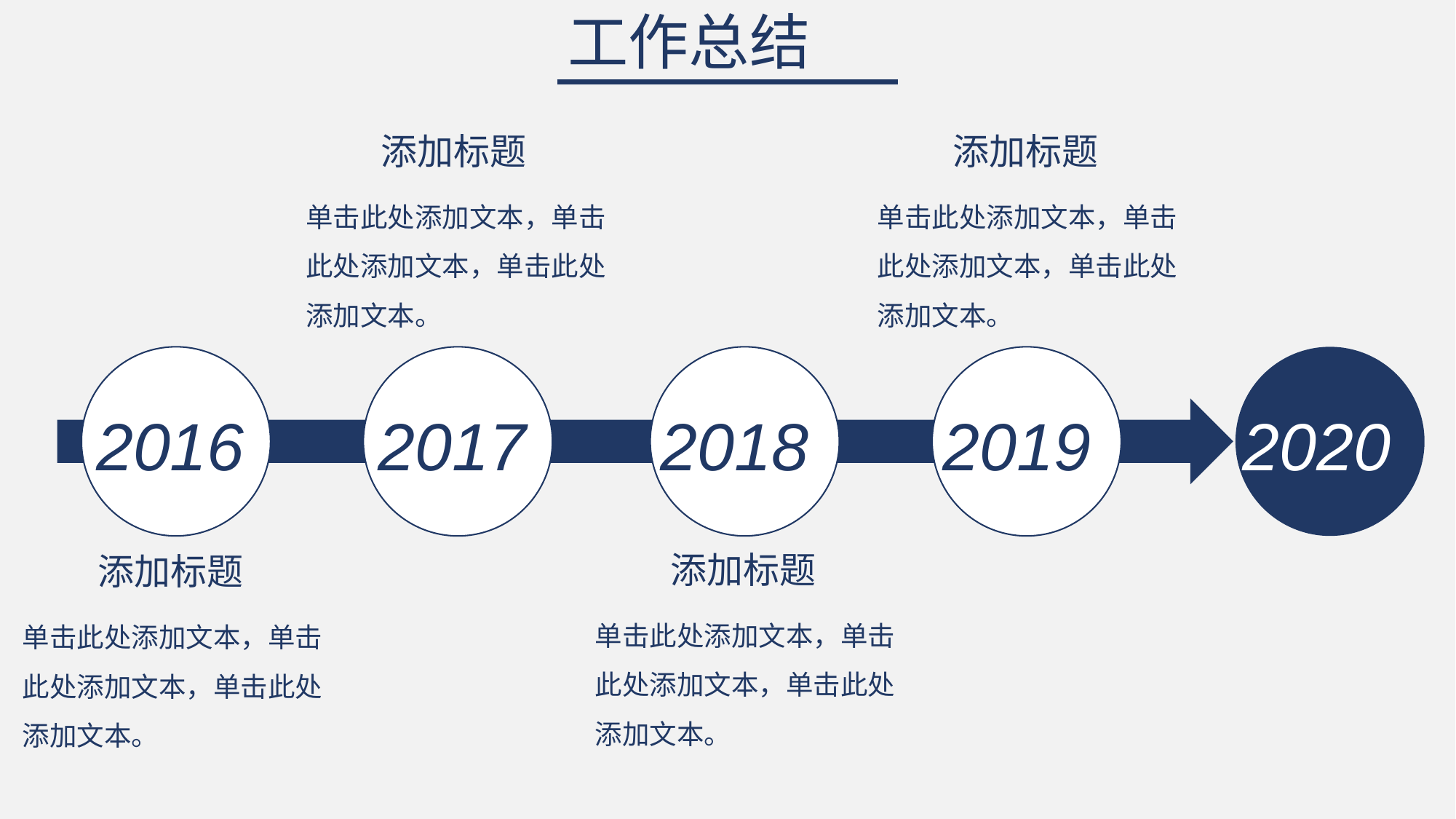

工作总结
添加标题
添加标题
单击此处添加文本，单击此处添加文本，单击此处添加文本。
单击此处添加文本，单击此处添加文本，单击此处添加文本。

2016

2017

2018

2019

2020

添加标题
添加标题
单击此处添加文本，单击此处添加文本，单击此处添加文本。
单击此处添加文本，单击此处添加文本，单击此处添加文本。